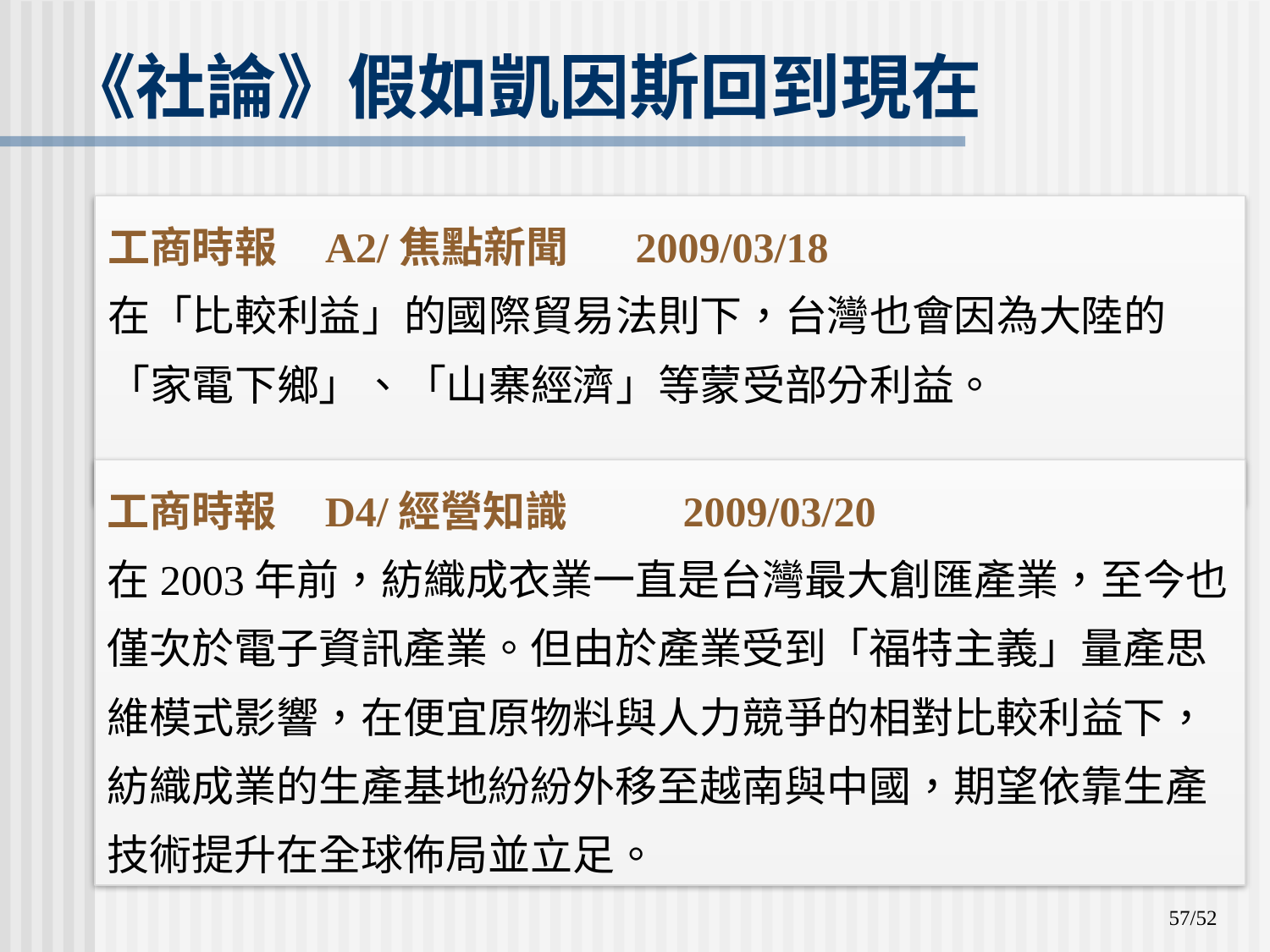

《社論》假如凱因斯回到現在
工商時報    A2/焦點新聞      2009/03/18
在「比較利益」的國際貿易法則下，台灣也會因為大陸的「家電下鄉」、「山寨經濟」等蒙受部分利益。
工商時報    D4/經營知識           2009/03/20
在2003年前，紡織成衣業一直是台灣最大創匯產業，至今也僅次於電子資訊產業。但由於產業受到「福特主義」量產思維模式影響，在便宜原物料與人力競爭的相對比較利益下，紡織成業的生產基地紛紛外移至越南與中國，期望依靠生產技術提升在全球佈局並立足。